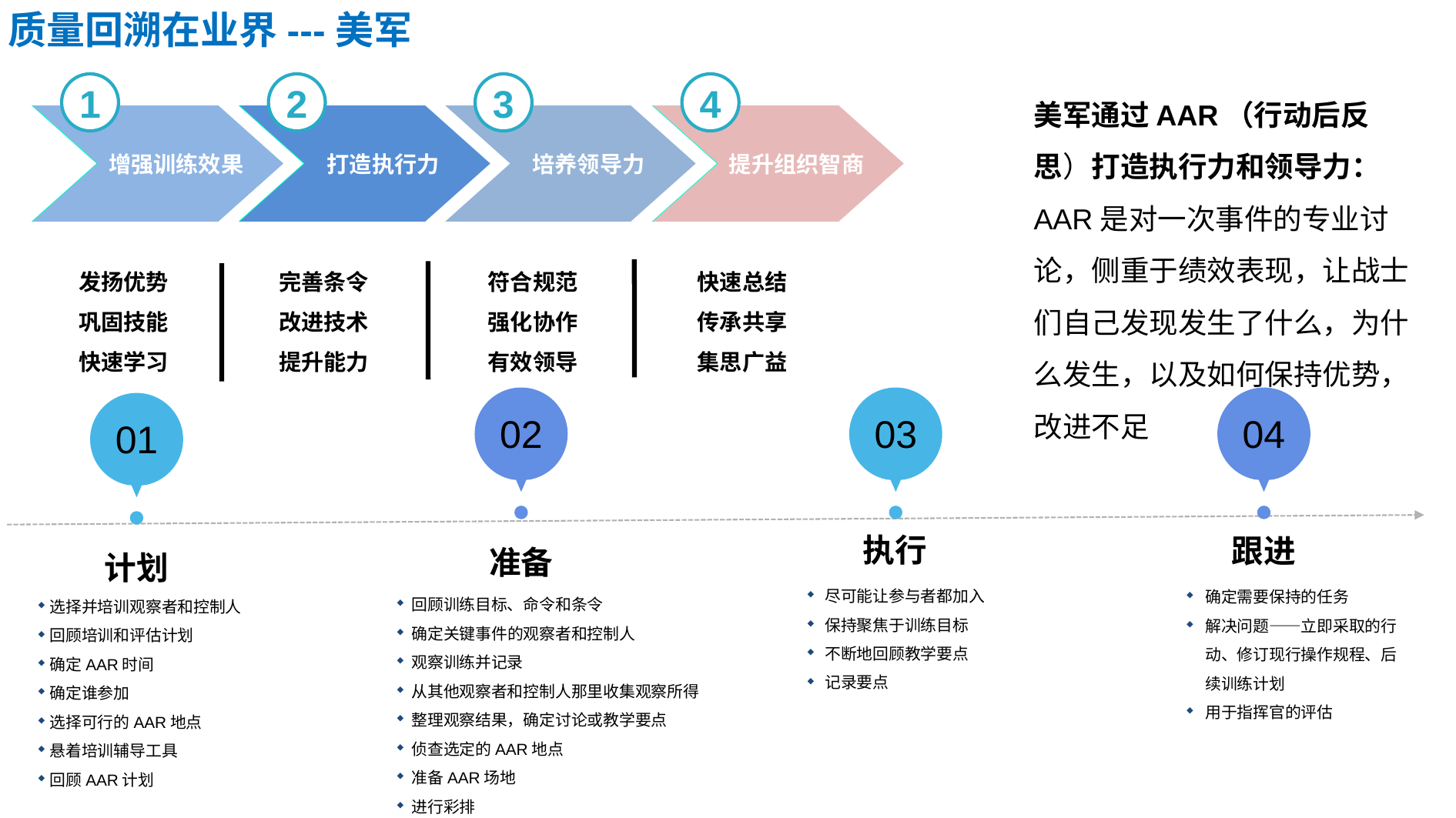

质量回溯在业界---美军
1
2
3
4
增强训练效果
增强训练效果
打造执行力
打造执行力
培养领导力
提升组织智商
提升组织智商
发扬优势
巩固技能
快速学习
完善条令
改进技术
提升能力
符合规范
强化协作
有效领导
快速总结
传承共享
集思广益

美军通过AAR（行动后反思）打造执行力和领导力：AAR是对一次事件的专业讨论，侧重于绩效表现，让战士们自己发现发生了什么，为什么发生，以及如何保持优势，改进不足
02
03
04
01
执行
跟进

准备
计划
尽可能让参与者都加入
保持聚焦于训练目标
不断地回顾教学要点
记录要点
确定需要保持的任务
解决问题——立即采取的行动、修订现行操作规程、后续训练计划
用于指挥官的评估
回顾训练目标、命令和条令
确定关键事件的观察者和控制人
观察训练并记录
从其他观察者和控制人那里收集观察所得
整理观察结果，确定讨论或教学要点
侦查选定的AAR地点
准备AAR场地
进行彩排
选择并培训观察者和控制人
回顾培训和评估计划
确定AAR时间
确定谁参加
选择可行的AAR地点
悬着培训辅导工具
回顾AAR计划